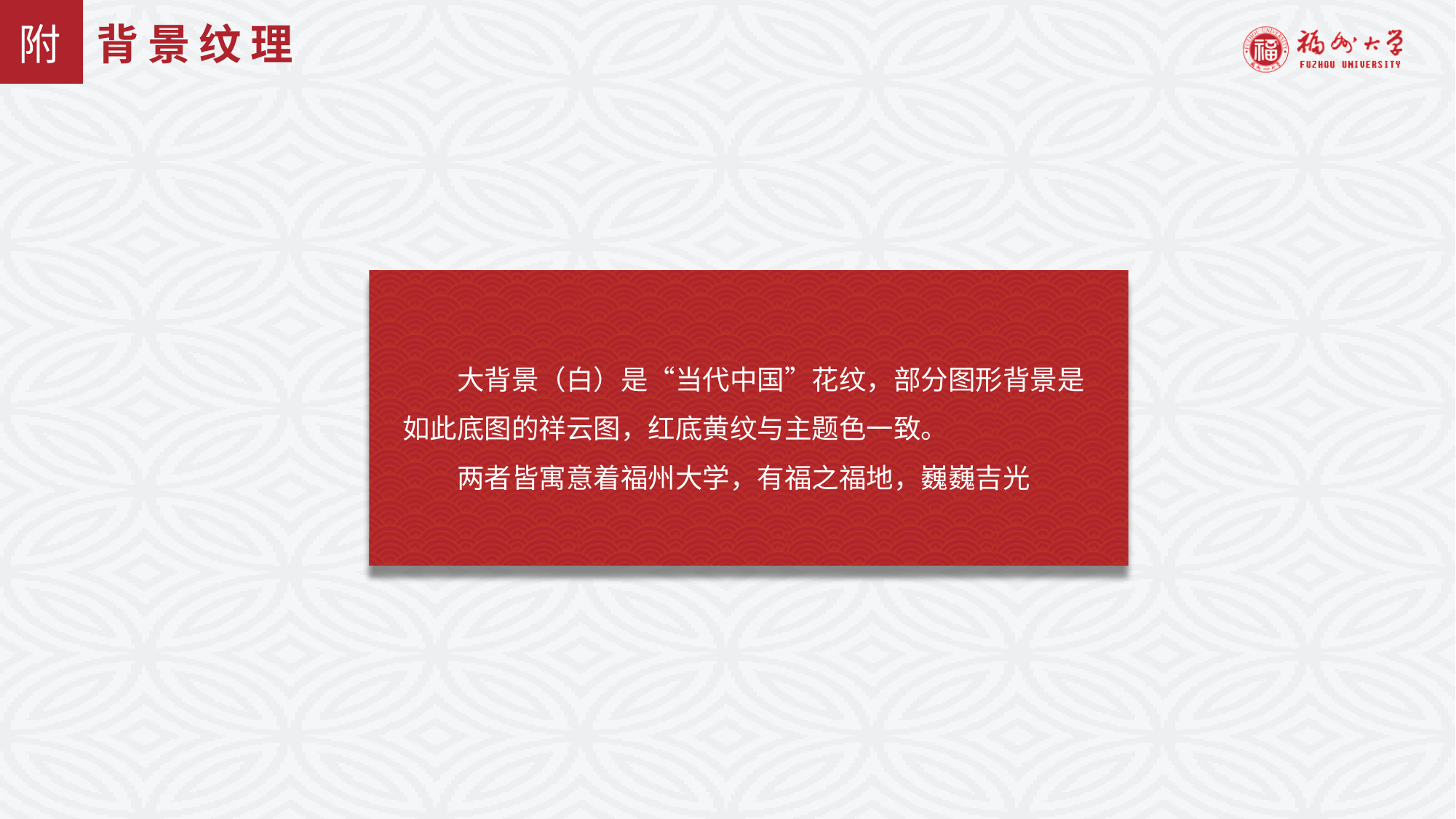

# 背景纹理
附

大背景（白）是“当代中国”花纹，部分图形背景是如此底图的祥云图，红底黄纹与主题色一致。
两者皆寓意着福州大学，有福之福地，巍巍吉光